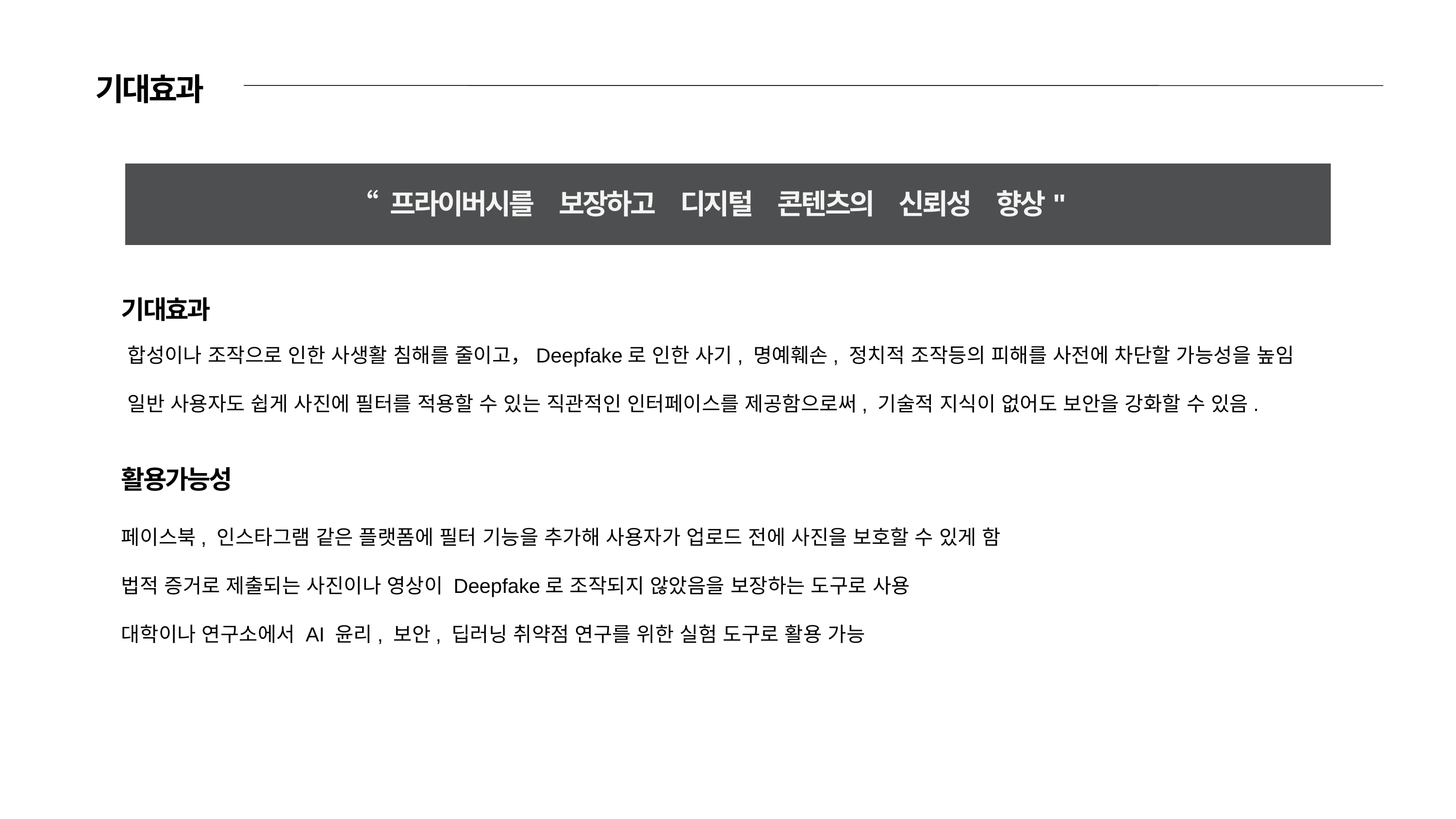

기대효과

“ 프라이버시를　보장하고　디지털　콘텐츠의　신뢰성　향상"
기대효과
합성이나 조작으로 인한 사생활 침해를 줄이고，Deepfake로 인한 사기, 명예훼손, 정치적 조작등의 피해를 사전에 차단할 가능성을 높임

일반 사용자도 쉽게 사진에 필터를 적용할 수 있는 직관적인 인터페이스를 제공함으로써, 기술적 지식이 없어도 보안을 강화할 수 있음.

활용가능성
페이스북, 인스타그램 같은 플랫폼에 필터 기능을 추가해 사용자가 업로드 전에 사진을 보호할 수 있게 함

법적 증거로 제출되는 사진이나 영상이 Deepfake로 조작되지 않았음을 보장하는 도구로 사용

대학이나 연구소에서 AI 윤리, 보안, 딥러닝 취약점 연구를 위한 실험 도구로 활용 가능